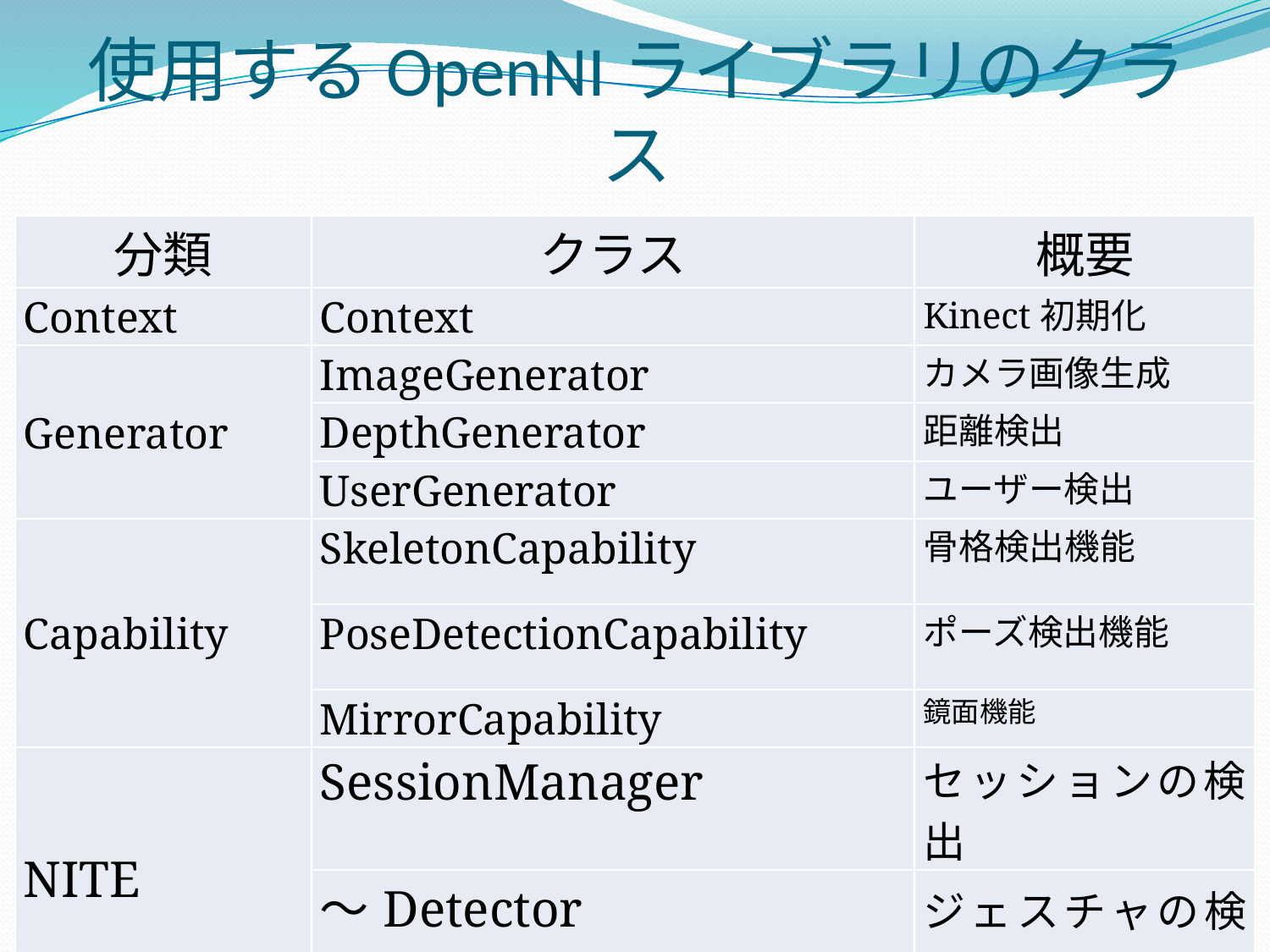

# 使用するOpenNIライブラリのクラス
| 分類 | クラス | 概要 |
| --- | --- | --- |
| Context | Context | Kinect初期化 |
| Generator | ImageGenerator | カメラ画像生成 |
|  | DepthGenerator | 距離検出 |
|  | UserGenerator | ユーザー検出 |
| Capability | SkeletonCapability | 骨格検出機能 |
|  | PoseDetectionCapability | ポーズ検出機能 |
|  | MirrorCapability | 鏡面機能 |
| NITE | SessionManager | セッションの検出 |
|  | ～Detector (wave,Push,Swipe) | ジェスチャの検出 |